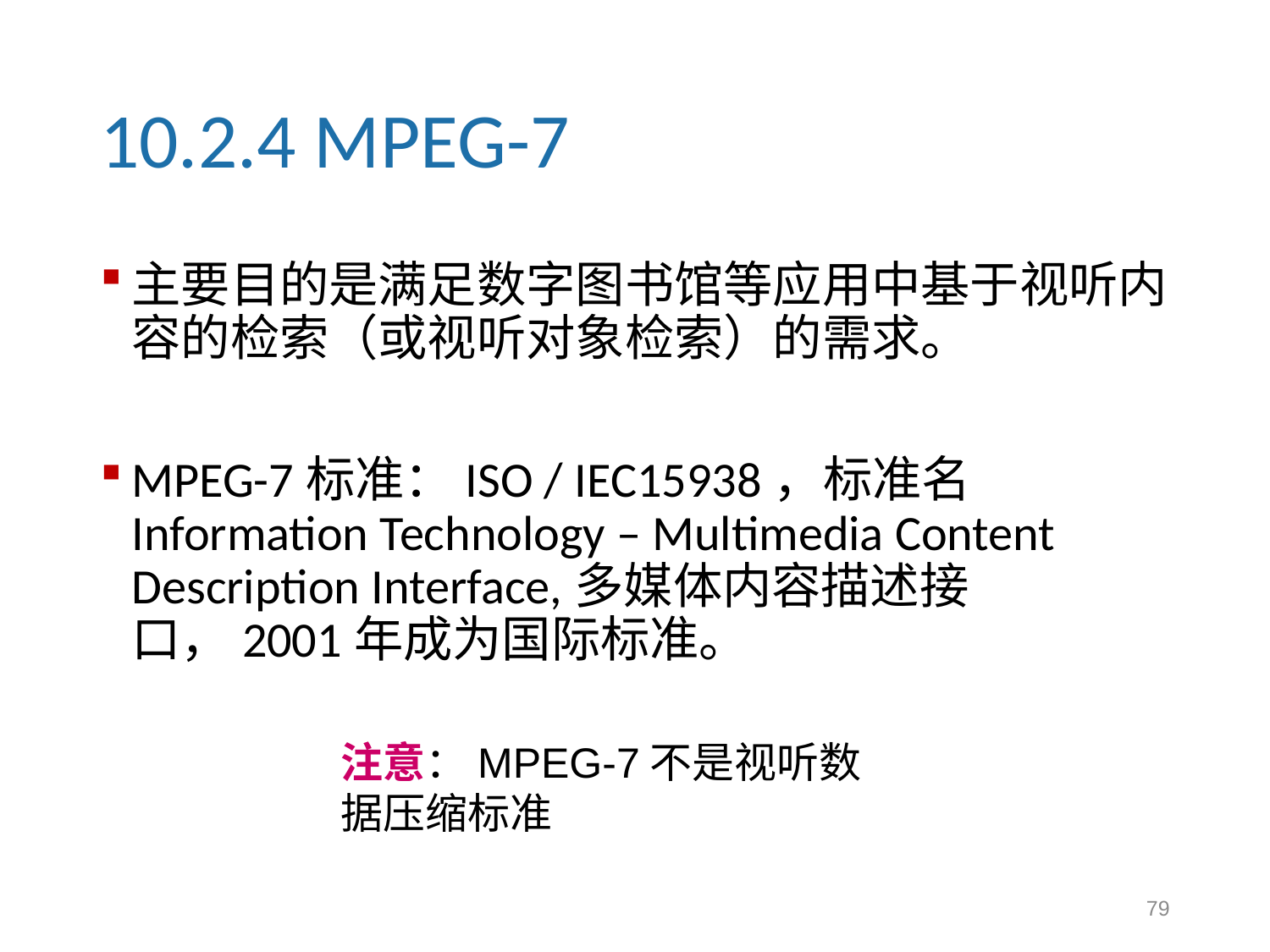

# 10.2.4 MPEG-7
主要目的是满足数字图书馆等应用中基于视听内容的检索（或视听对象检索）的需求。

MPEG-7标准：ISO / IEC15938，标准名Information Technology – Multimedia Content Description Interface,多媒体内容描述接口，2001年成为国际标准。

注意：MPEG-7不是视听数据压缩标准
79